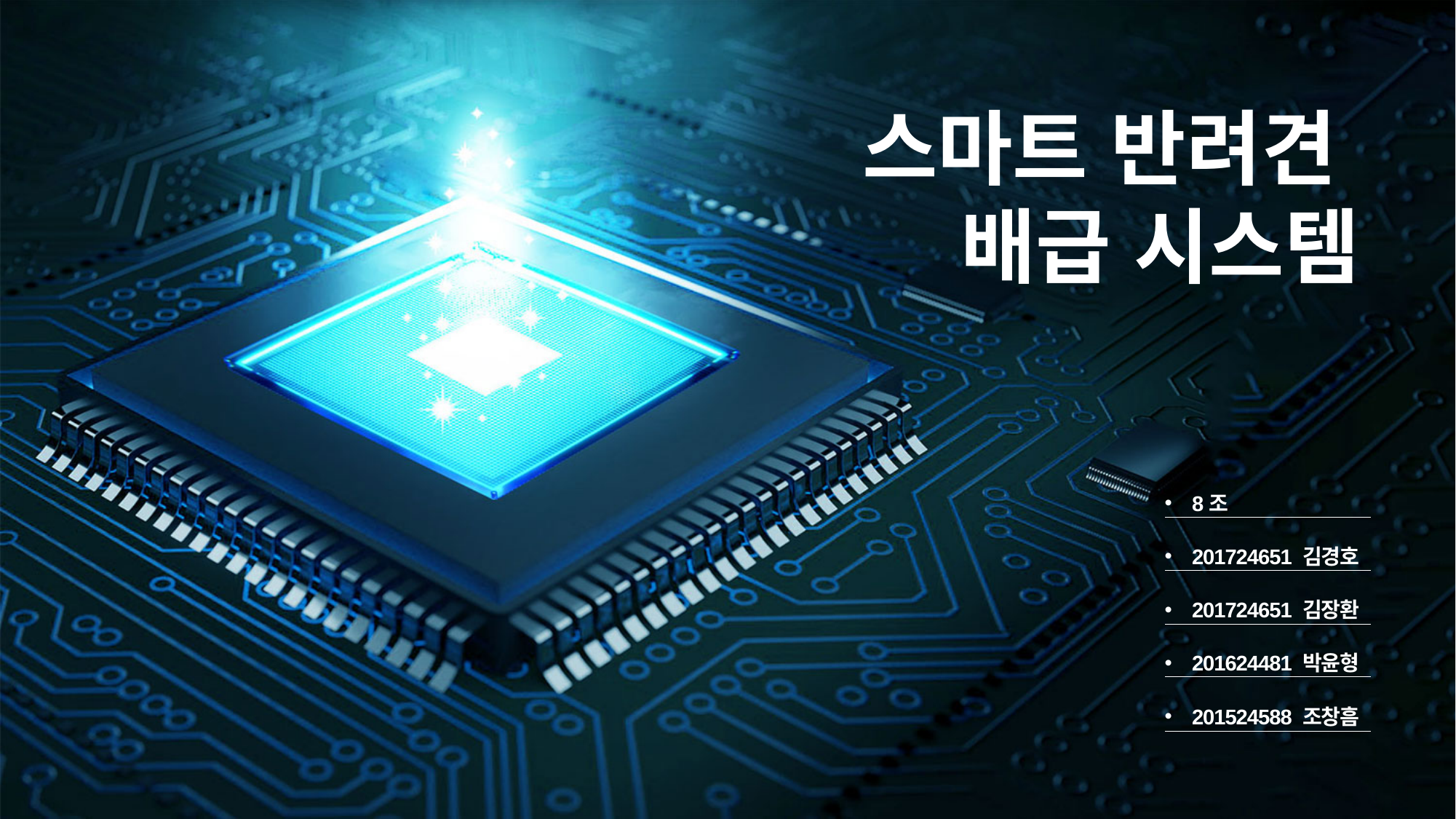

스마트 반려견
배급 시스템
8조
201724651 김경호
201724651 김장환
201624481 박윤형
201524588 조창흠